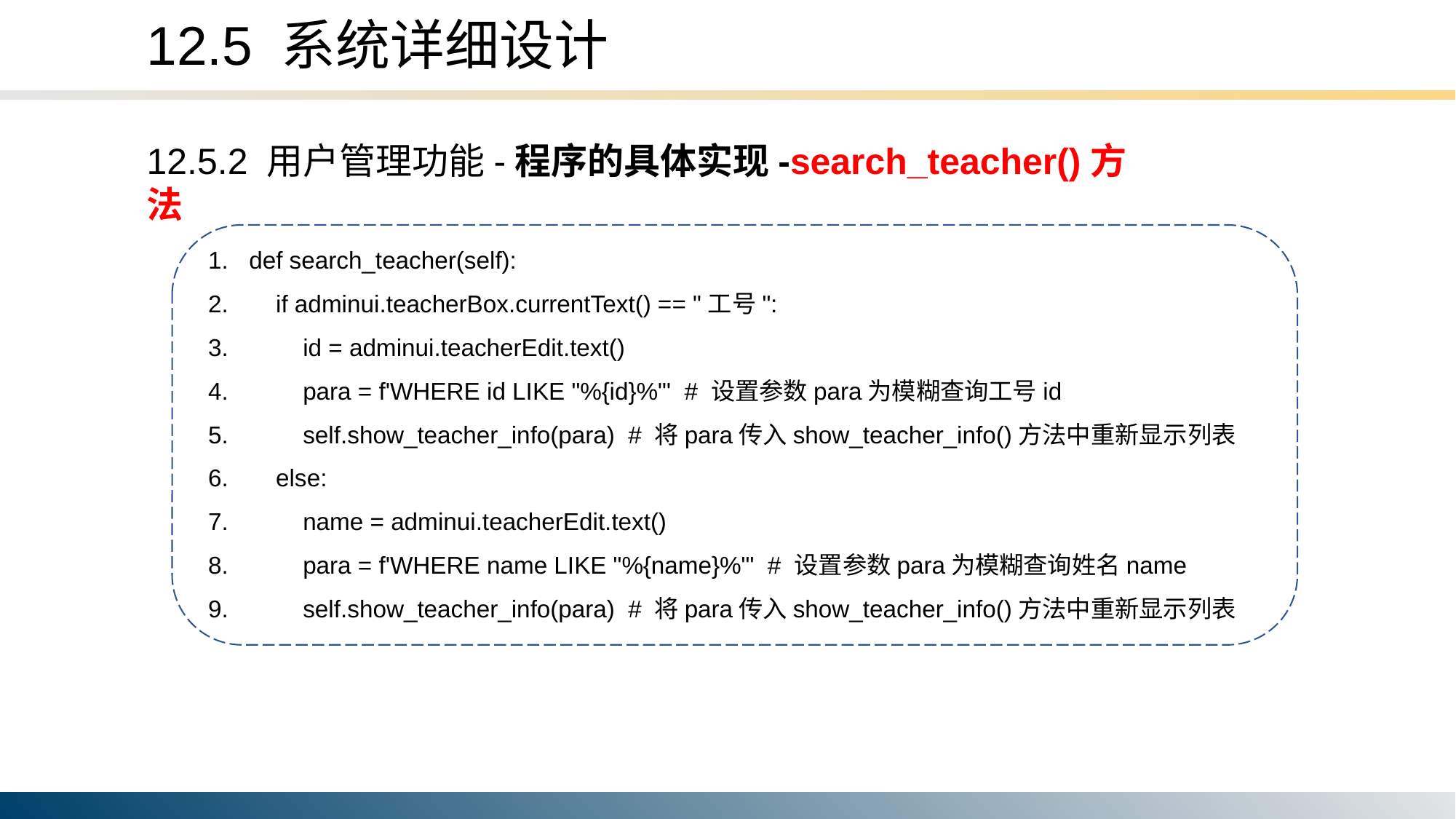

12.5 系统详细设计
12.5.2 用户管理功能-程序的具体实现-search_teacher()方法

def search_teacher(self):
    if adminui.teacherBox.currentText() == "工号":
        id = adminui.teacherEdit.text()
        para = f'WHERE id LIKE "%{id}%"'  # 设置参数para为模糊查询工号id
        self.show_teacher_info(para)  # 将para传入show_teacher_info()方法中重新显示列表
    else:
        name = adminui.teacherEdit.text()
        para = f'WHERE name LIKE "%{name}%"'  # 设置参数para为模糊查询姓名name
        self.show_teacher_info(para)  # 将para传入show_teacher_info()方法中重新显示列表